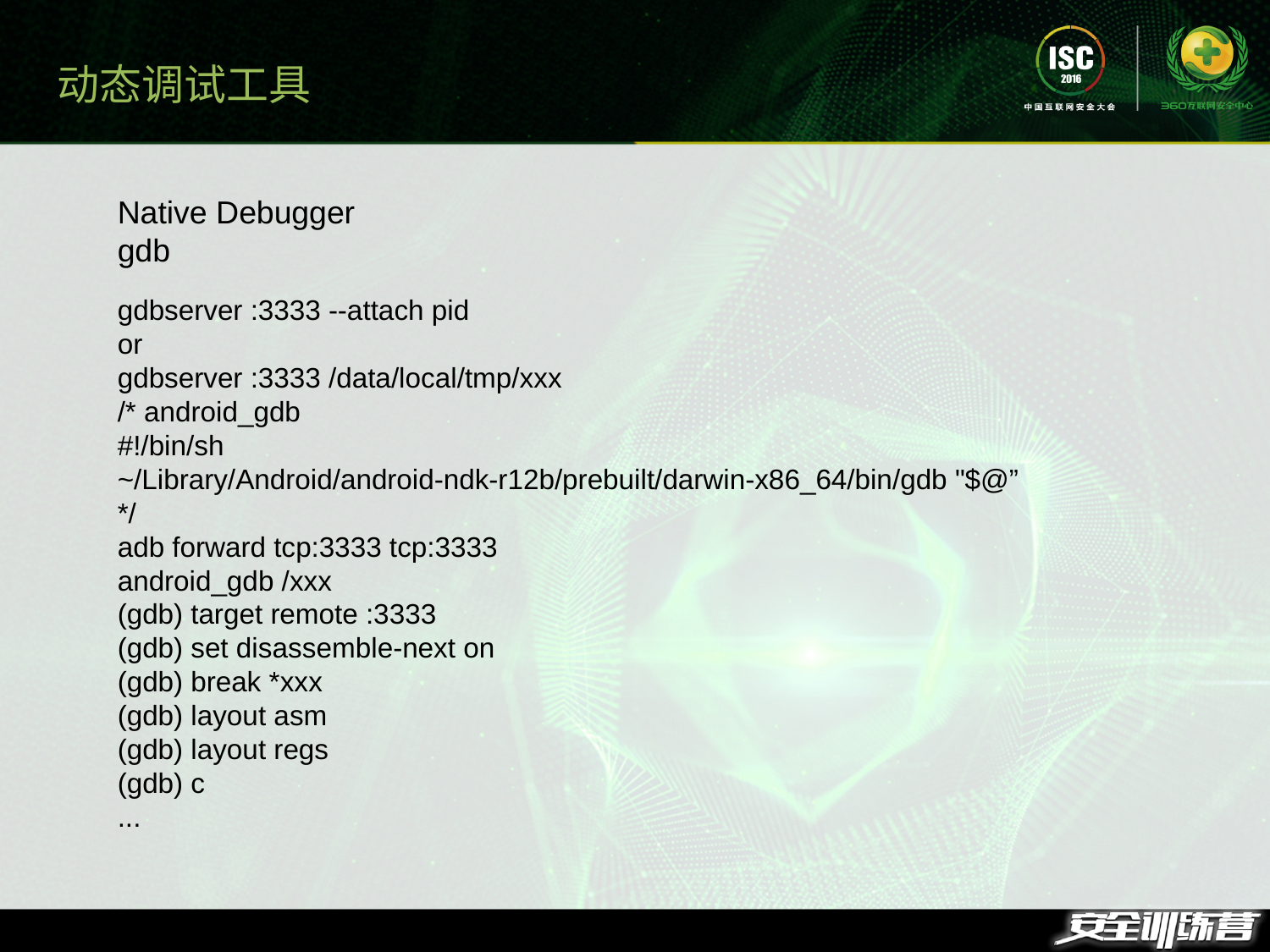

动态调试工具
Native Debugger
gdb

gdbserver :3333 --attach pid
or
gdbserver :3333 /data/local/tmp/xxx
/* android_gdb
#!/bin/sh
~/Library/Android/android-ndk-r12b/prebuilt/darwin-x86_64/bin/gdb "$@”
*/
adb forward tcp:3333 tcp:3333
android_gdb /xxx
(gdb) target remote :3333
(gdb) set disassemble-next on
(gdb) break *xxx
(gdb) layout asm
(gdb) layout regs
(gdb) c
...